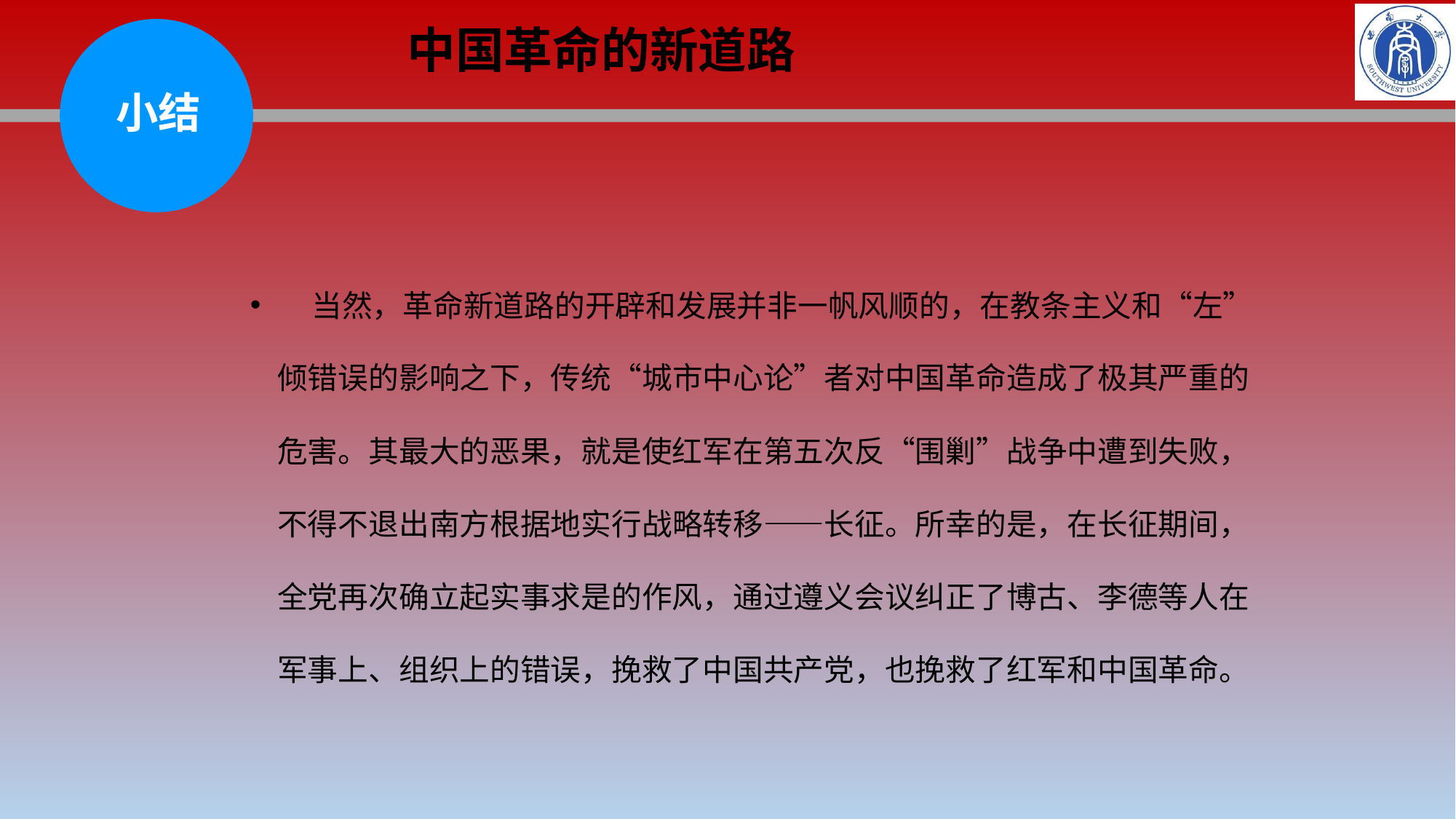

中国革命的新道路
小结
    当然，革命新道路的开辟和发展并非一帆风顺的，在教条主义和“左”倾错误的影响之下，传统“城市中心论”者对中国革命造成了极其严重的危害。其最大的恶果，就是使红军在第五次反“围剿”战争中遭到失败，不得不退出南方根据地实行战略转移——长征。所幸的是，在长征期间，全党再次确立起实事求是的作风，通过遵义会议纠正了博古、李德等人在军事上、组织上的错误，挽救了中国共产党，也挽救了红军和中国革命。